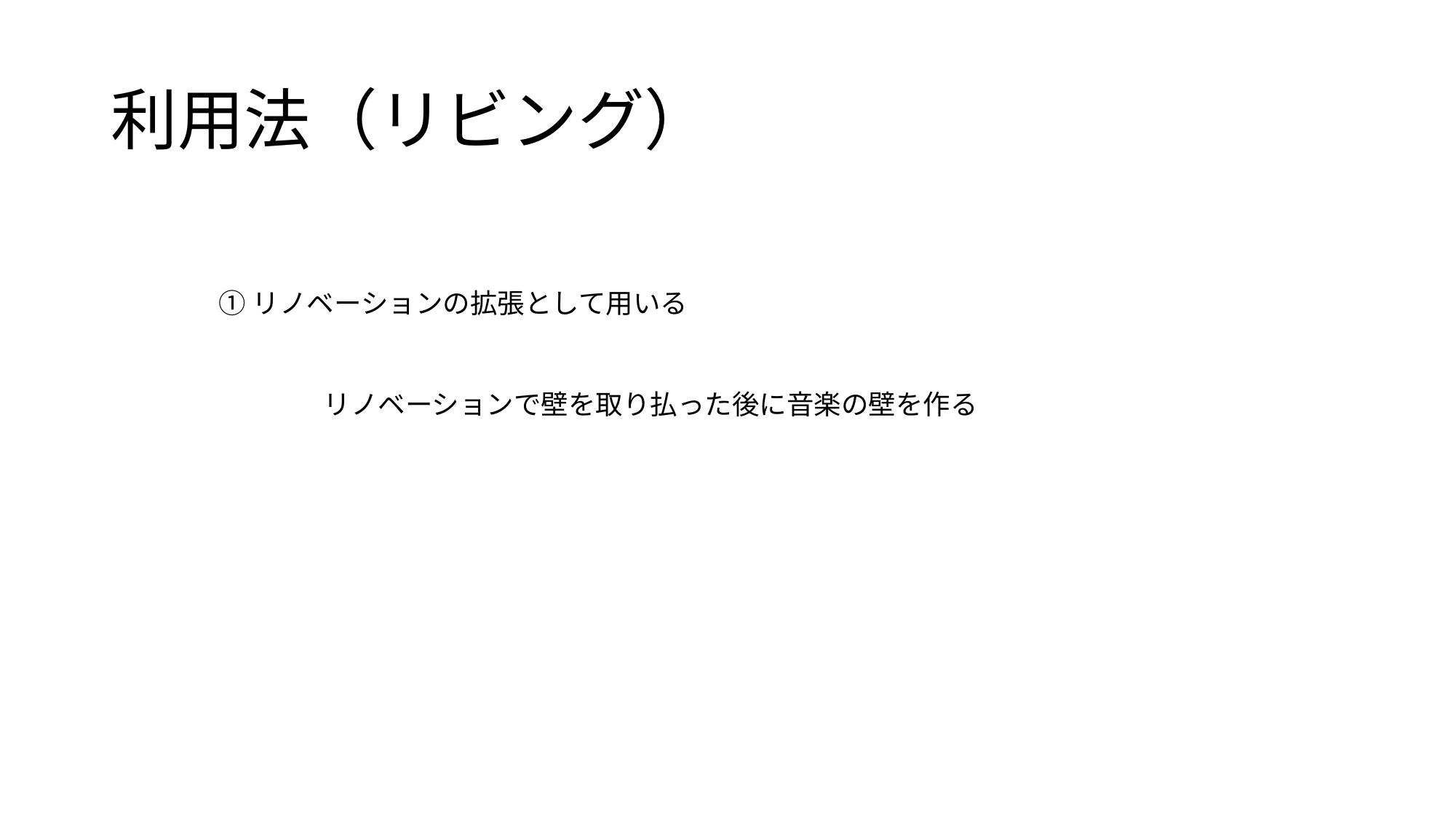

# 利用法（リビング）
①リノベーションの拡張として用いる
リノベーションで壁を取り払った後に音楽の壁を作る